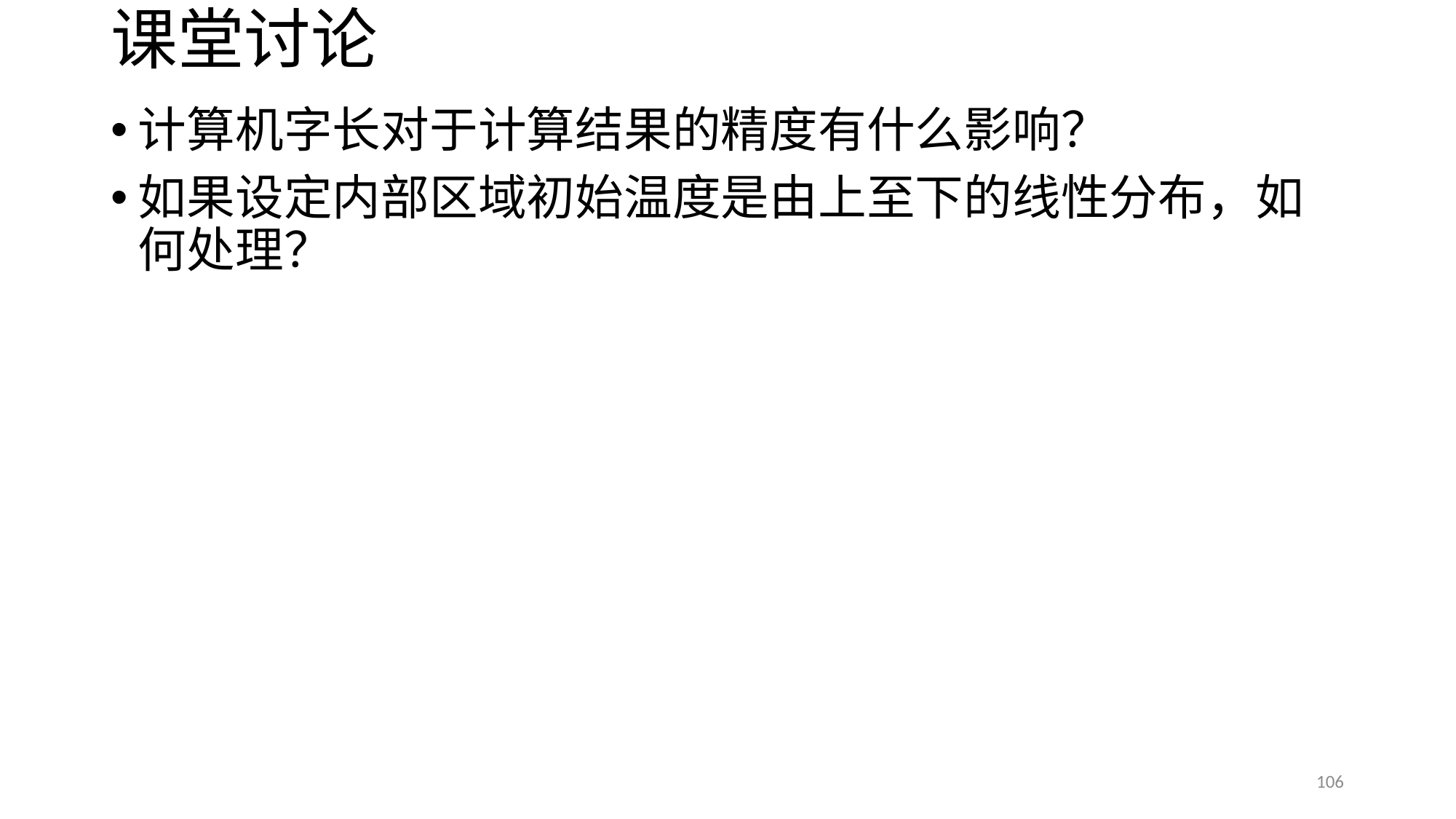

# 课堂讨论
计算机字长对于计算结果的精度有什么影响？
如果设定内部区域初始温度是由上至下的线性分布，如何处理？
106